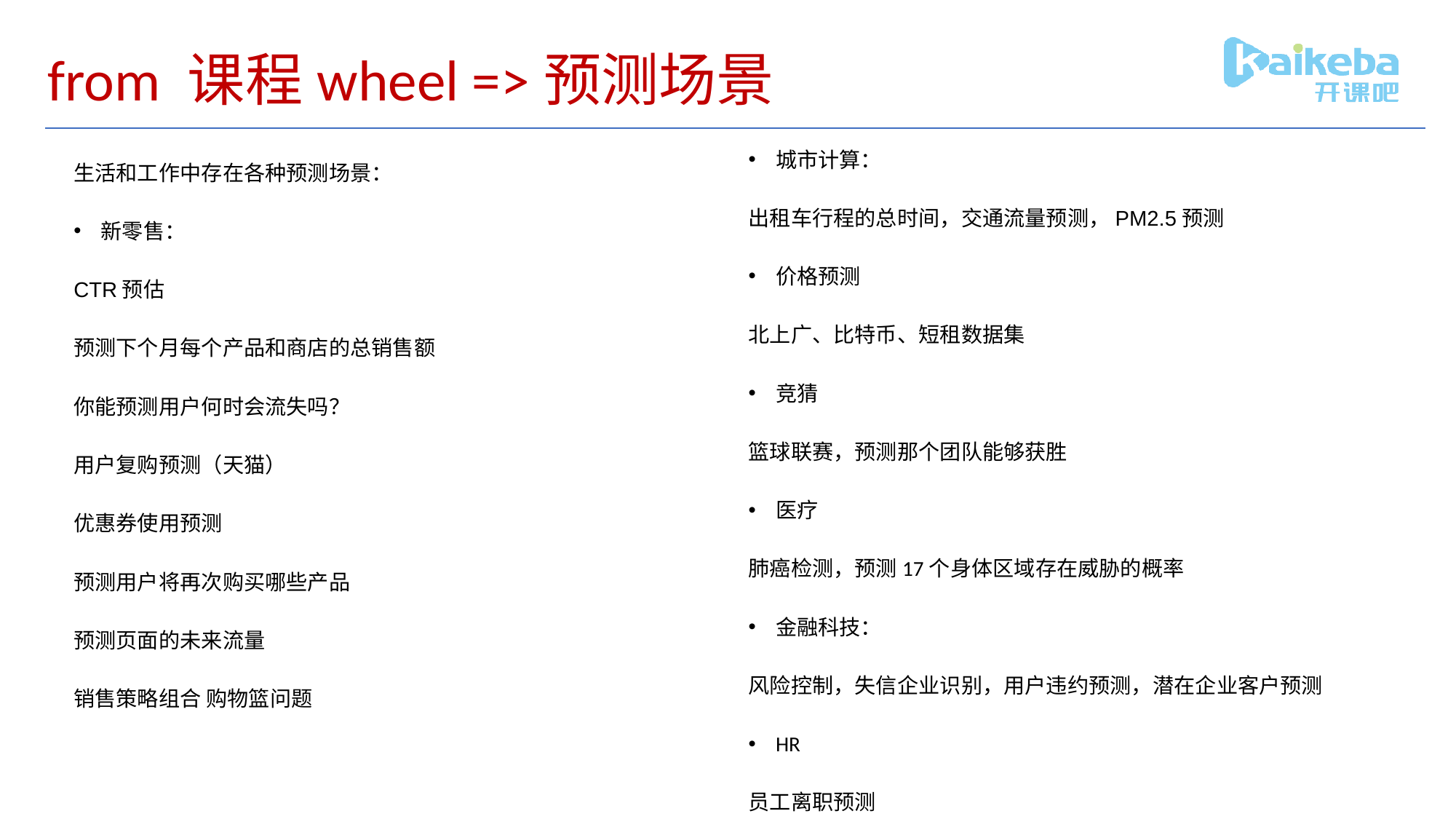

# from 课程wheel =>预测场景
城市计算：
出租车行程的总时间，交通流量预测，PM2.5预测
价格预测
北上广、比特币、短租数据集
竞猜
篮球联赛，预测那个团队能够获胜
医疗
肺癌检测，预测17个身体区域存在威胁的概率
金融科技：
风险控制，失信企业识别，用户违约预测，潜在企业客户预测
HR
员工离职预测

生活和工作中存在各种预测场景：
新零售：
CTR预估
预测下个月每个产品和商店的总销售额
你能预测用户何时会流失吗？
用户复购预测（天猫）
优惠券使用预测
预测用户将再次购买哪些产品
预测页面的未来流量
销售策略组合 购物篮问题